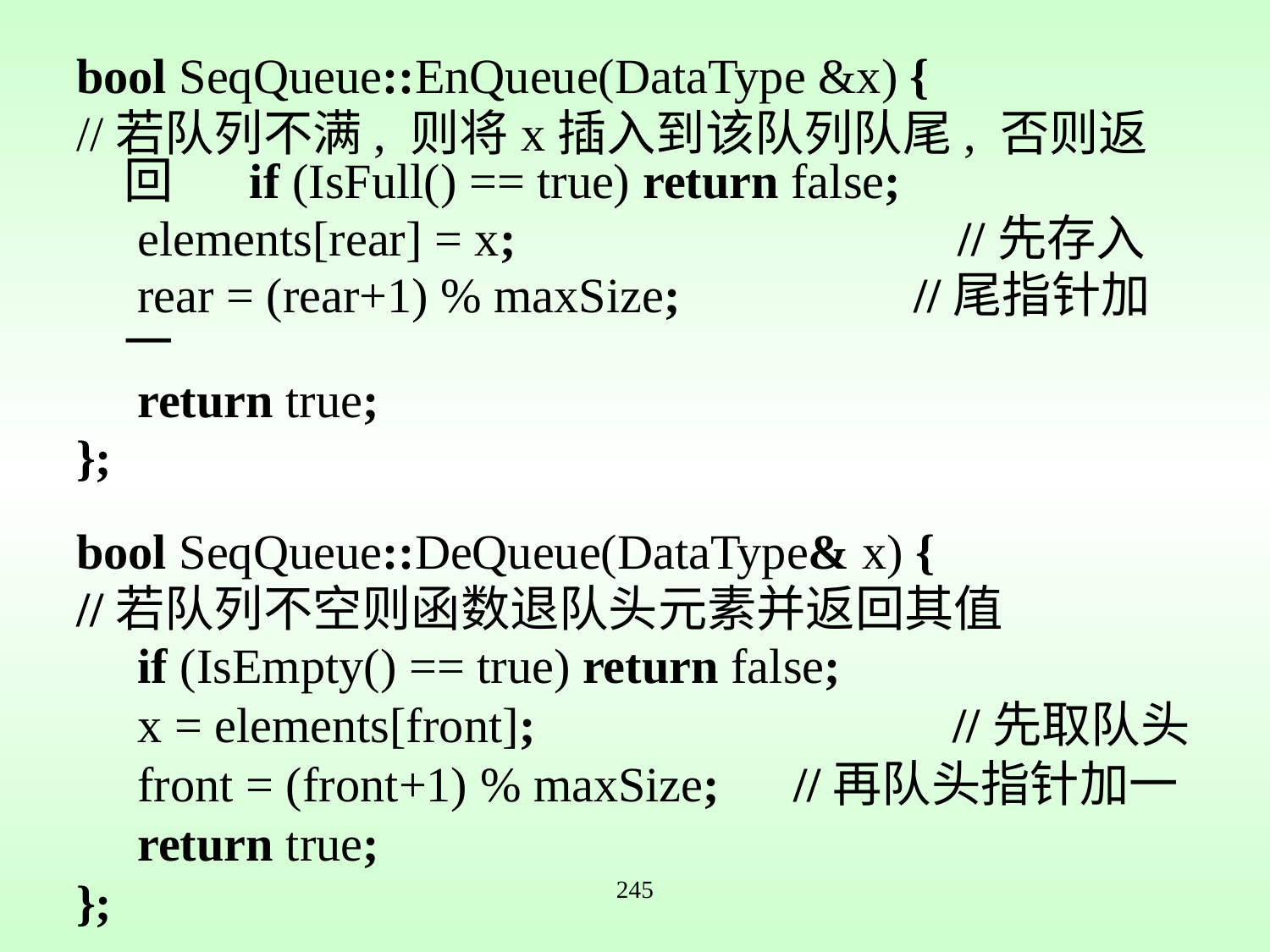

bool SeqQueue::EnQueue(DataType &x) {
//若队列不满, 则将x插入到该队列队尾, 否则返回      if (IsFull() == true) return false;
     elements[rear] = x;                                    //先存入
     rear = (rear+1) % maxSize;                   //尾指针加一
     return true;
};

bool SeqQueue::DeQueue(DataType& x) {
//若队列不空则函数退队头元素并返回其值
     if (IsEmpty() == true) return false;
     x = elements[front];                                  //先取队头
     front = (front+1) % maxSize;      //再队头指针加一
     return true;
};
245